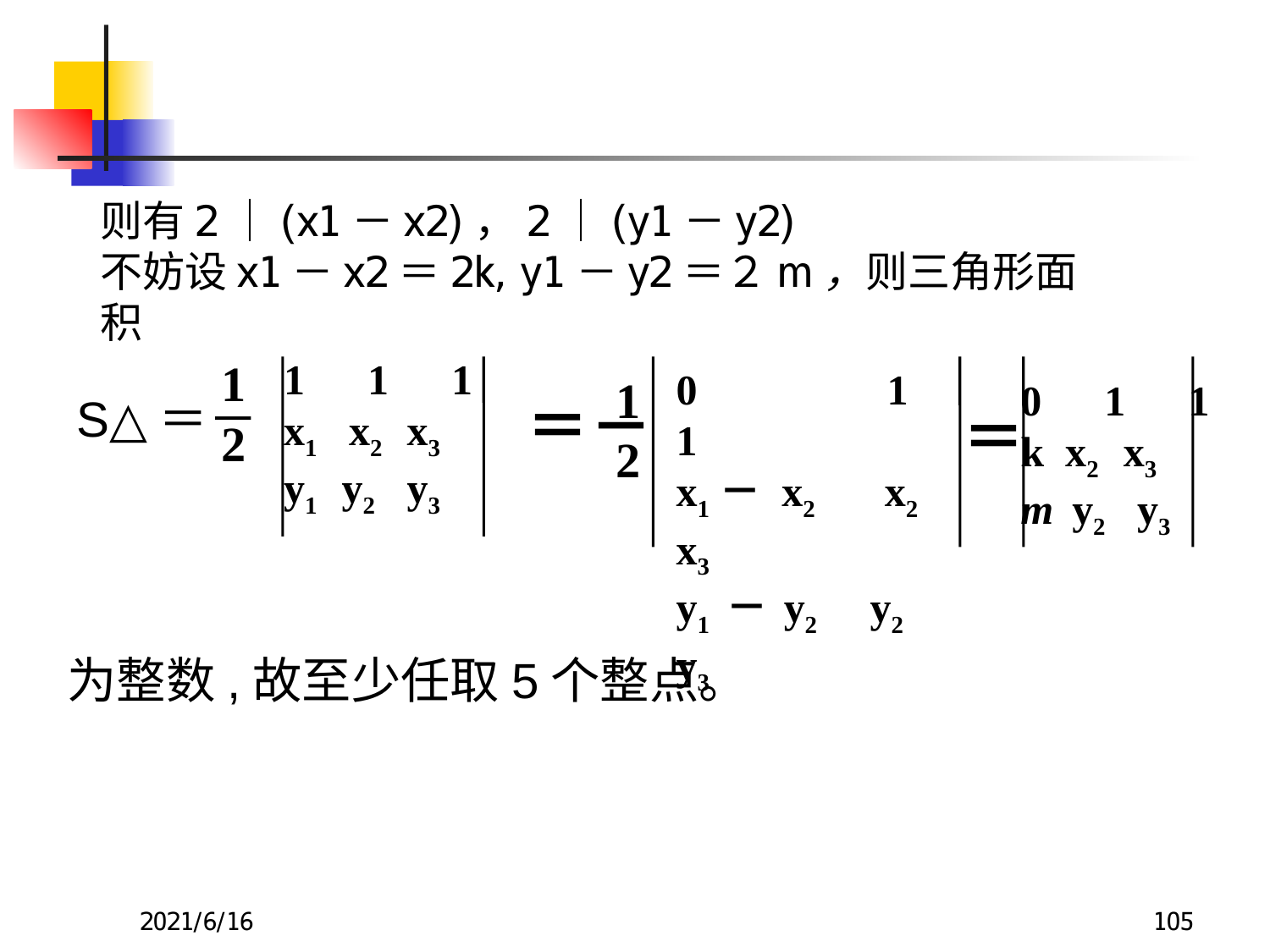

则有2｜(x1－x2)，2｜(y1－y2)
不妨设x1－x2＝2k, y1－y2＝２m，则三角形面积
1
2
1　1　1
x1   x2    x3
y1    y2   y3

0　　　　1   1
x1－ x2    　x2　x3
y1 － y2     y2  y3

1
2
0　1　1
k  x2    x3
m   y2   y3
＝－
＝
S△＝－
为整数,故至少任取5个整点。
2021/6/16
105